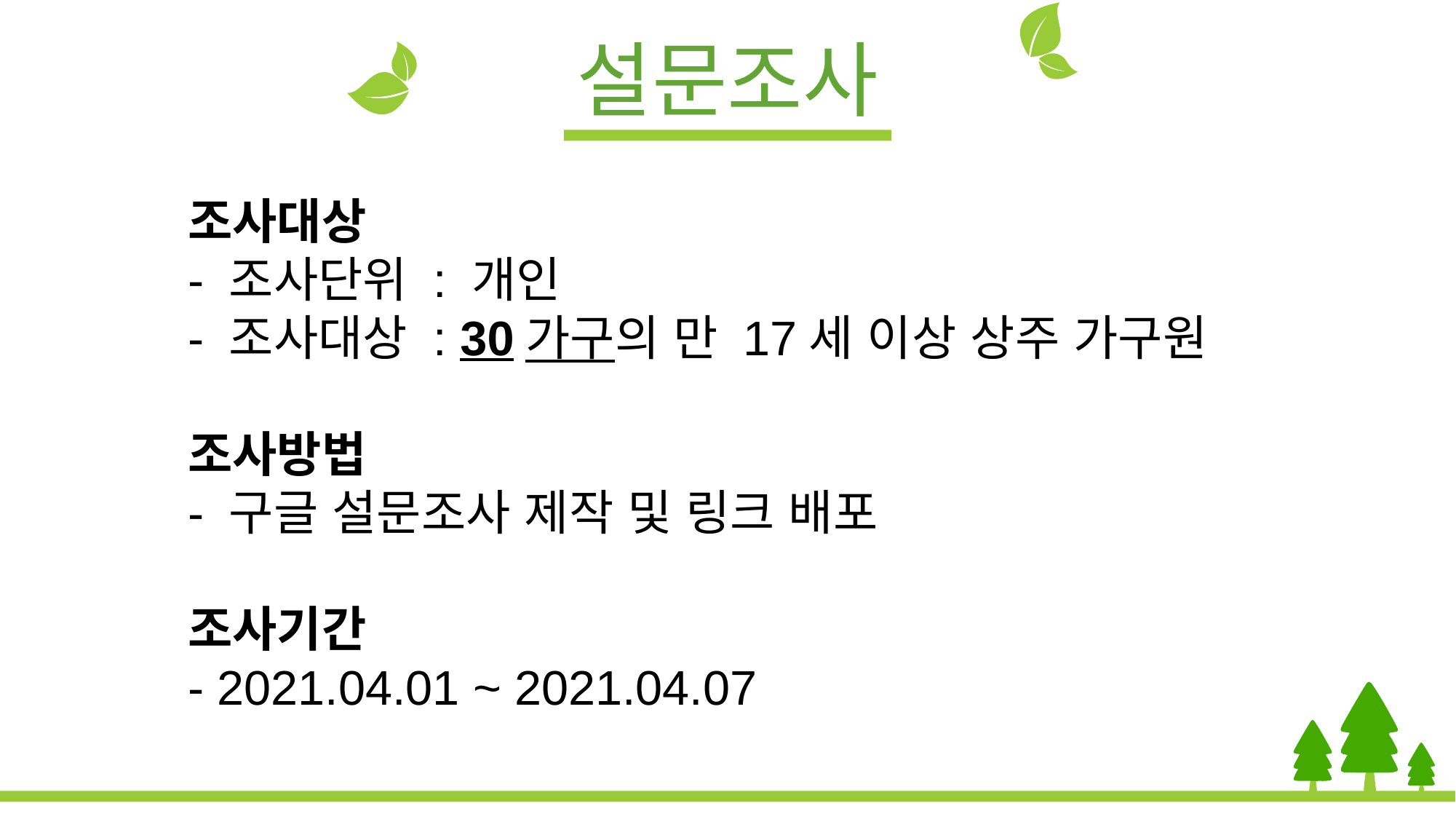

설문조사
조사대상
- 조사단위 : 개인
- 조사대상 : 30가구의 만 17세 이상 상주 가구원
조사방법
- 구글 설문조사 제작 및 링크 배포

조사기간
- 2021.04.01 ~ 2021.04.07